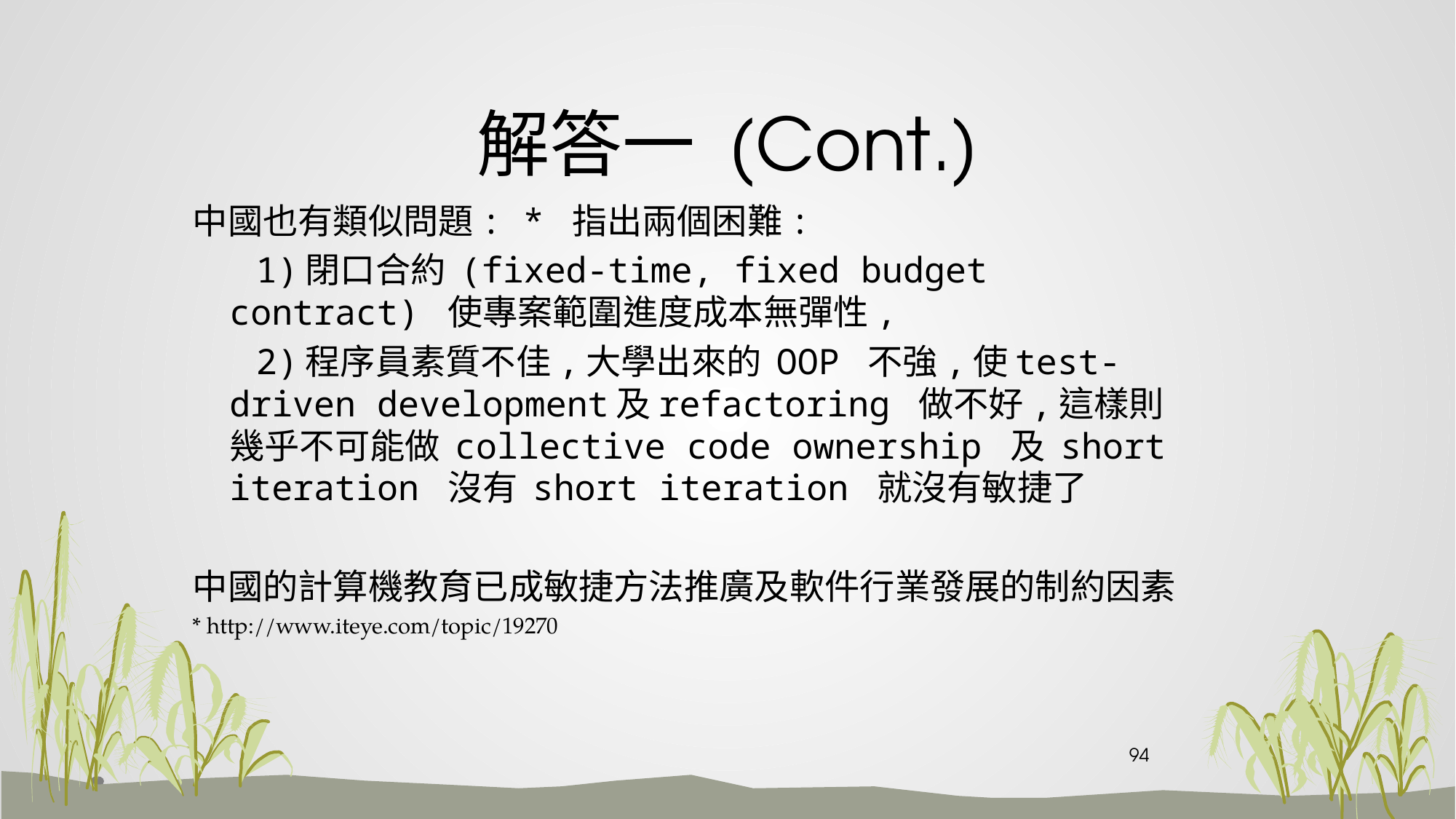

# 解答一 (Cont.)
中國也有類似問題: * 指出兩個困難:
   1)閉口合約 (fixed-time, fixed budget contract) 使專案範圍進度成本無彈性,
   2)程序員素質不佳,大學出來的 OOP 不強,使test-driven development及refactoring 做不好,這樣則幾乎不可能做 collective code ownership 及 short iteration 沒有 short iteration 就沒有敏捷了

中國的計算機教育已成敏捷方法推廣及軟件行業發展的制約因素
* http://www.iteye.com/topic/19270
94